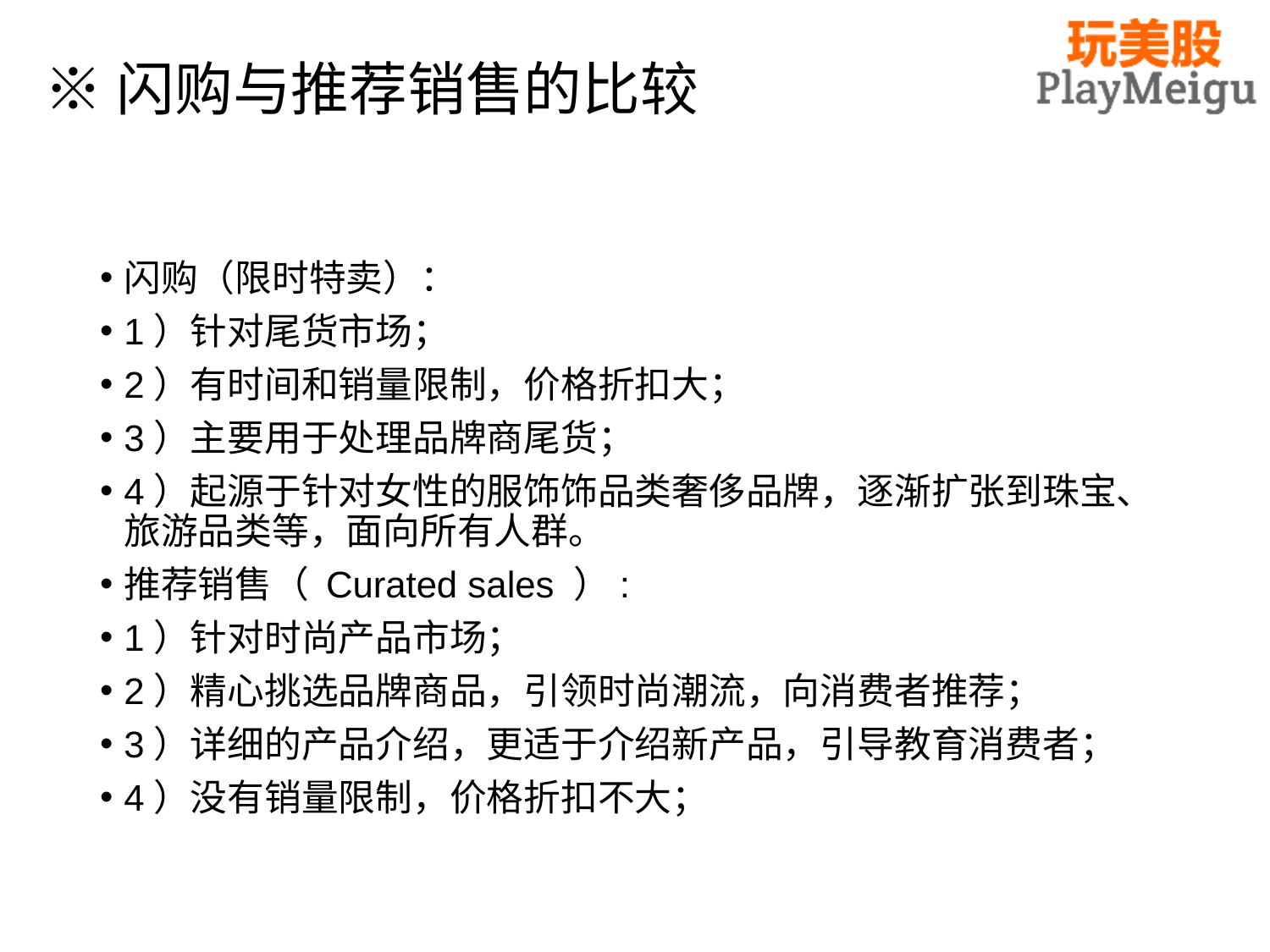

# ※闪购与推荐销售的比较
闪购（限时特卖）：
1）针对尾货市场；
2）有时间和销量限制，价格折扣大；
3）主要用于处理品牌商尾货；
4）起源于针对女性的服饰饰品类奢侈品牌，逐渐扩张到珠宝、旅游品类等，面向所有人群。
推荐销售（ Curated sales ）:
1）针对时尚产品市场；
2）精心挑选品牌商品，引领时尚潮流，向消费者推荐；
3）详细的产品介绍，更适于介绍新产品，引导教育消费者；
4）没有销量限制，价格折扣不大；